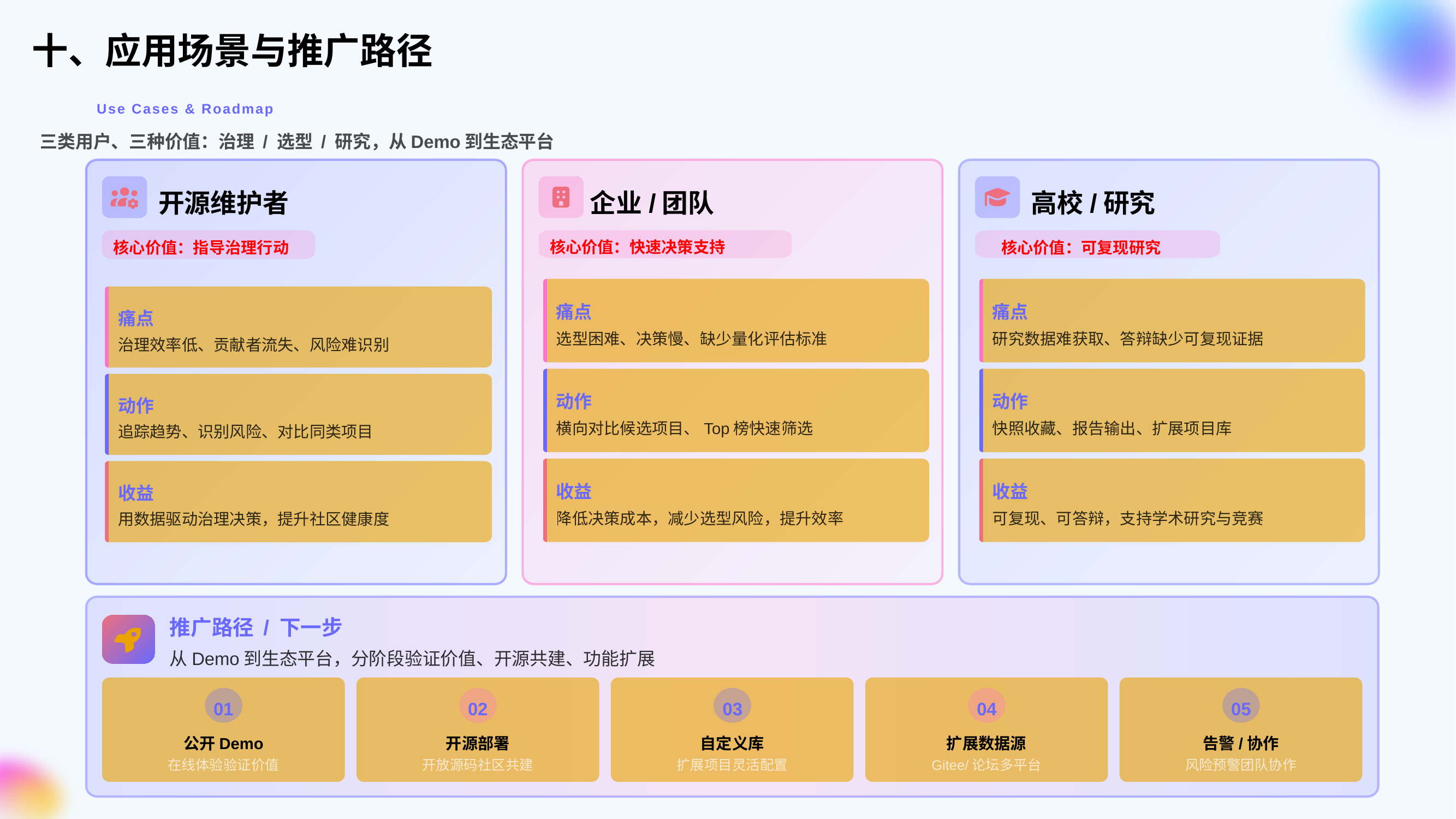

十、应用场景与推广路径
Use Cases & Roadmap
三类用户、三种价值：治理 / 选型 / 研究，从Demo到生态平台

开源维护者

企业/团队

高校/研究

核心价值：快速决策支持
核心价值：可复现研究
核心价值：指导治理行动

痛点
痛点
选型困难、决策慢、缺少量化评估标准
研究数据难获取、答辩缺少可复现证据

动作
动作
横向对比候选项目、Top榜快速筛选
快照收藏、报告输出、扩展项目库

收益
收益
降低决策成本，减少选型风险，提升效率
可复现、可答辩，支持学术研究与竞赛

痛点
治理效率低、贡献者流失、风险难识别

动作
追踪趋势、识别风险、对比同类项目

收益
用数据驱动治理决策，提升社区健康度

推广路径 / 下一步

从Demo到生态平台，分阶段验证价值、开源共建、功能扩展

01
02
03
04
05
公开Demo
开源部署
自定义库
扩展数据源
告警/协作
在线体验验证价值
开放源码社区共建
扩展项目灵活配置
Gitee/论坛多平台
风险预警团队协作